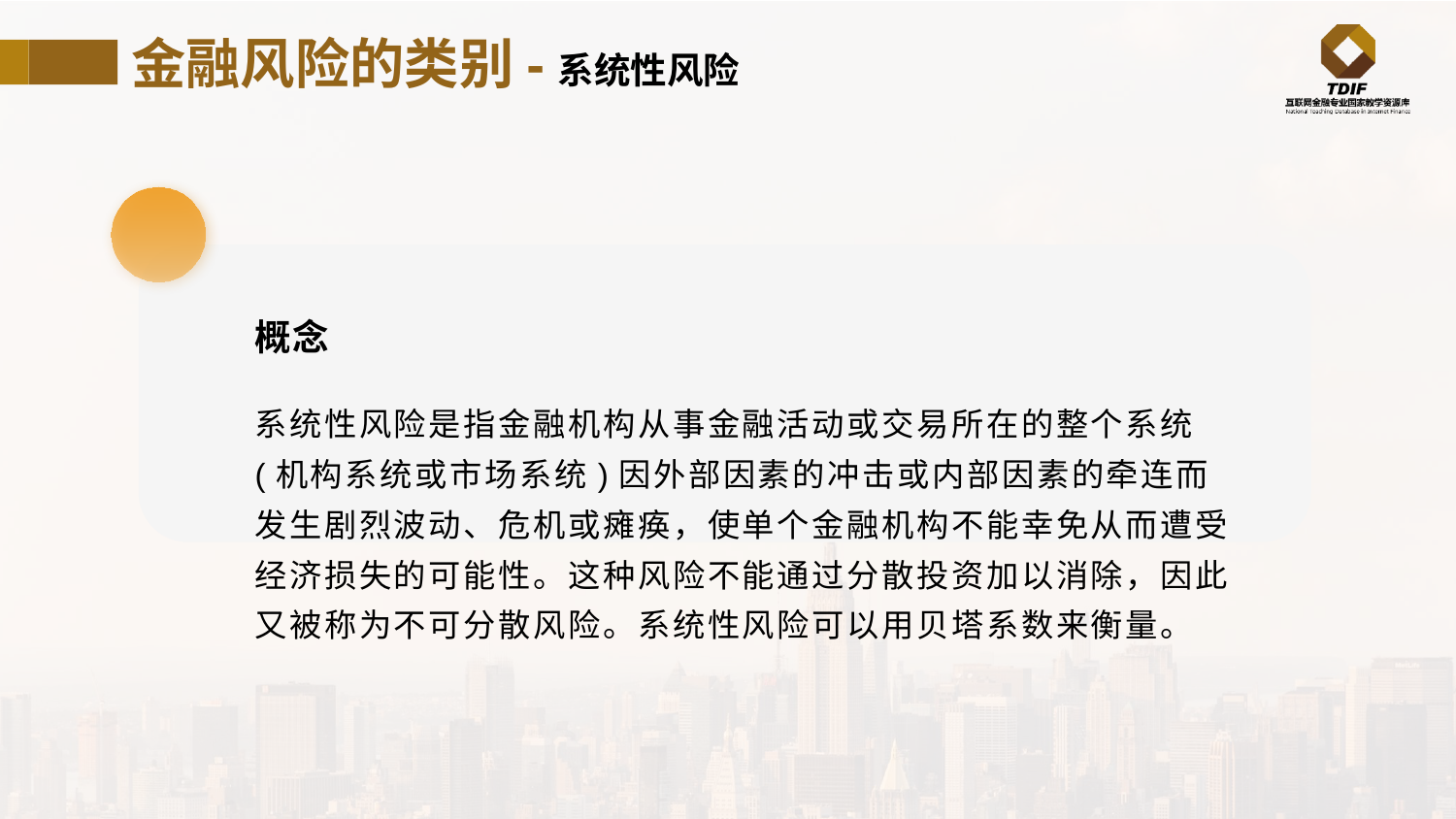

金融风险的类别-系统性风险

概念
系统性风险是指金融机构从事金融活动或交易所在的整个系统(机构系统或市场系统)因外部因素的冲击或内部因素的牵连而发生剧烈波动、危机或瘫痪，使单个金融机构不能幸免从而遭受经济损失的可能性。这种风险不能通过分散投资加以消除，因此又被称为不可分散风险。系统性风险可以用贝塔系数来衡量。